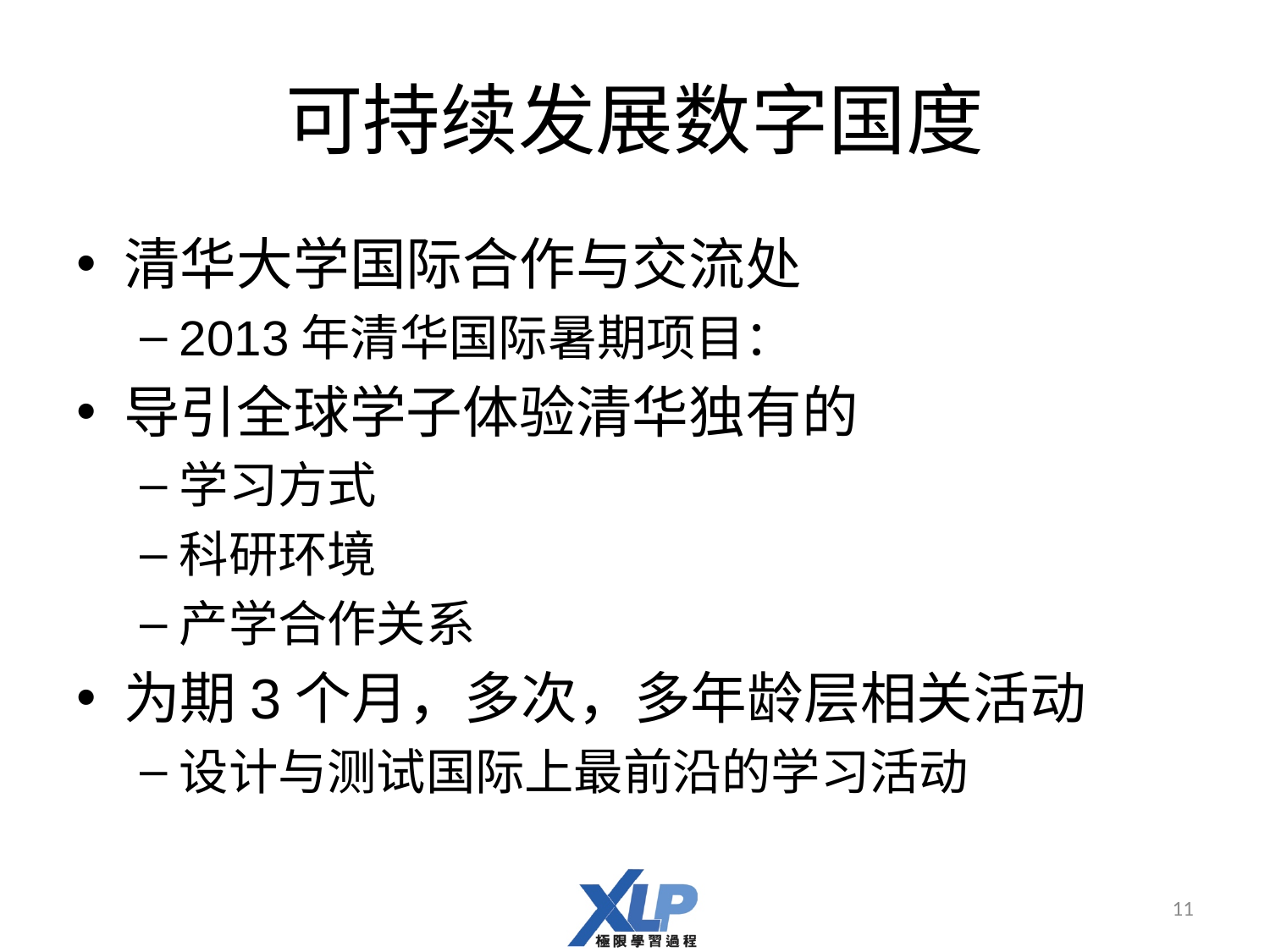

# 可持续发展数字国度
清华大学国际合作与交流处
2013年清华国际暑期项目：
导引全球学子体验清华独有的
学习方式
科研环境
产学合作关系
为期3个月，多次，多年龄层相关活动
设计与测试国际上最前沿的学习活动
11